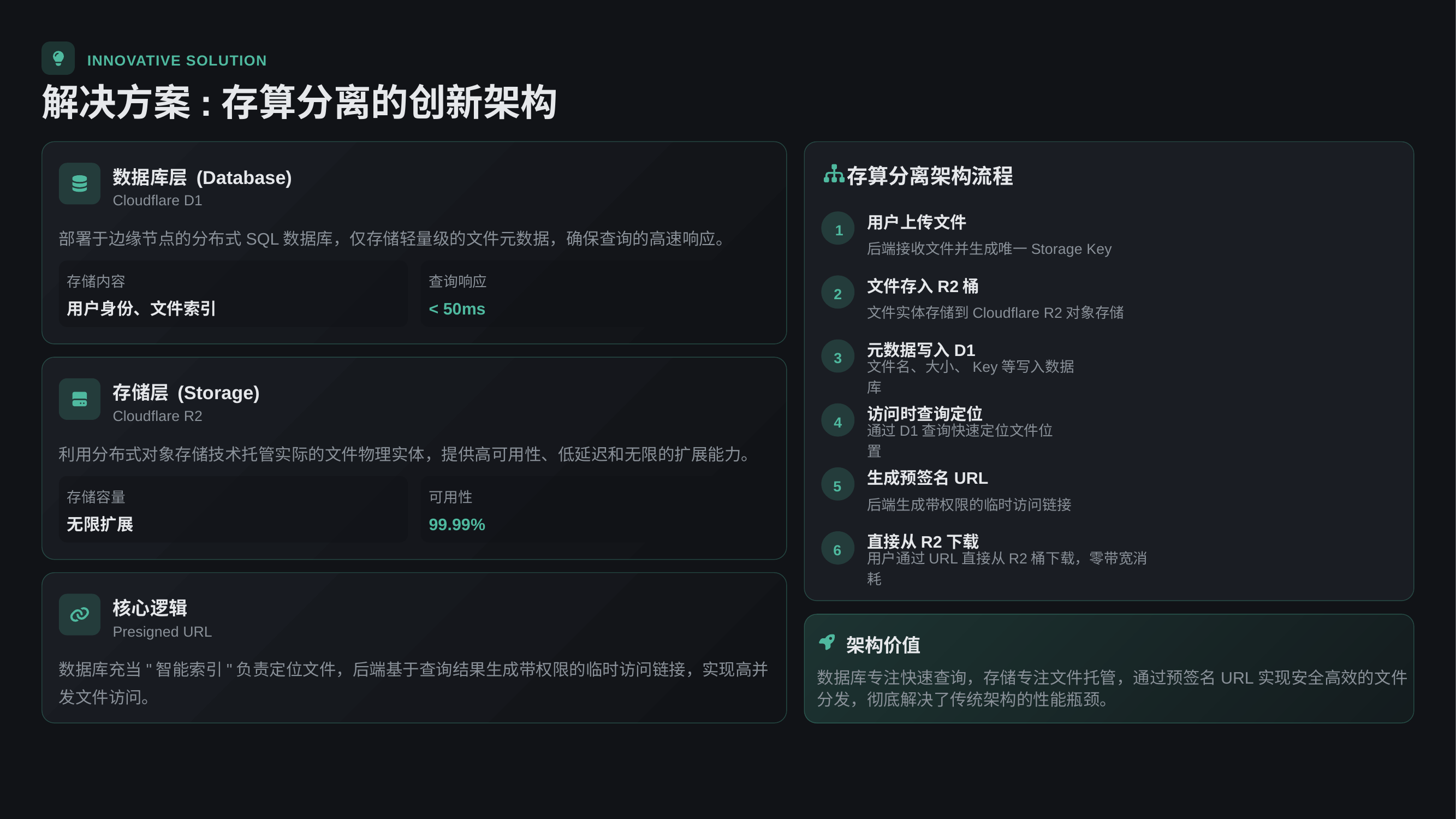

INNOVATIVE SOLUTION

解决方案:存算分离的创新架构

数据库层 (Database)
存算分离架构流程

Cloudflare D1
用户上传文件

1
部署于边缘节点的分布式SQL数据库，仅存储轻量级的文件元数据，确保查询的高速响应。
后端接收文件并生成唯一Storage Key

存储内容
查询响应
文件存入R2桶

2
用户身份、文件索引
< 50ms
文件实体存储到Cloudflare R2对象存储
元数据写入D1

3

文件名、大小、Key等写入数据库
存储层 (Storage)

访问时查询定位
Cloudflare R2

4
通过D1查询快速定位文件位置
利用分布式对象存储技术托管实际的文件物理实体，提供高可用性、低延迟和无限的扩展能力。
生成预签名URL

5

存储容量
可用性
后端生成带权限的临时访问链接
无限扩展
99.99%
直接从R2下载

6
用户通过URL直接从R2桶下载，零带宽消耗

核心逻辑

Presigned URL
架构价值

数据库充当"智能索引"负责定位文件，后端基于查询结果生成带权限的临时访问链接，实现高并发文件访问。
数据库专注快速查询，存储专注文件托管，通过预签名URL实现安全高效的文件分发，彻底解决了传统架构的性能瓶颈。